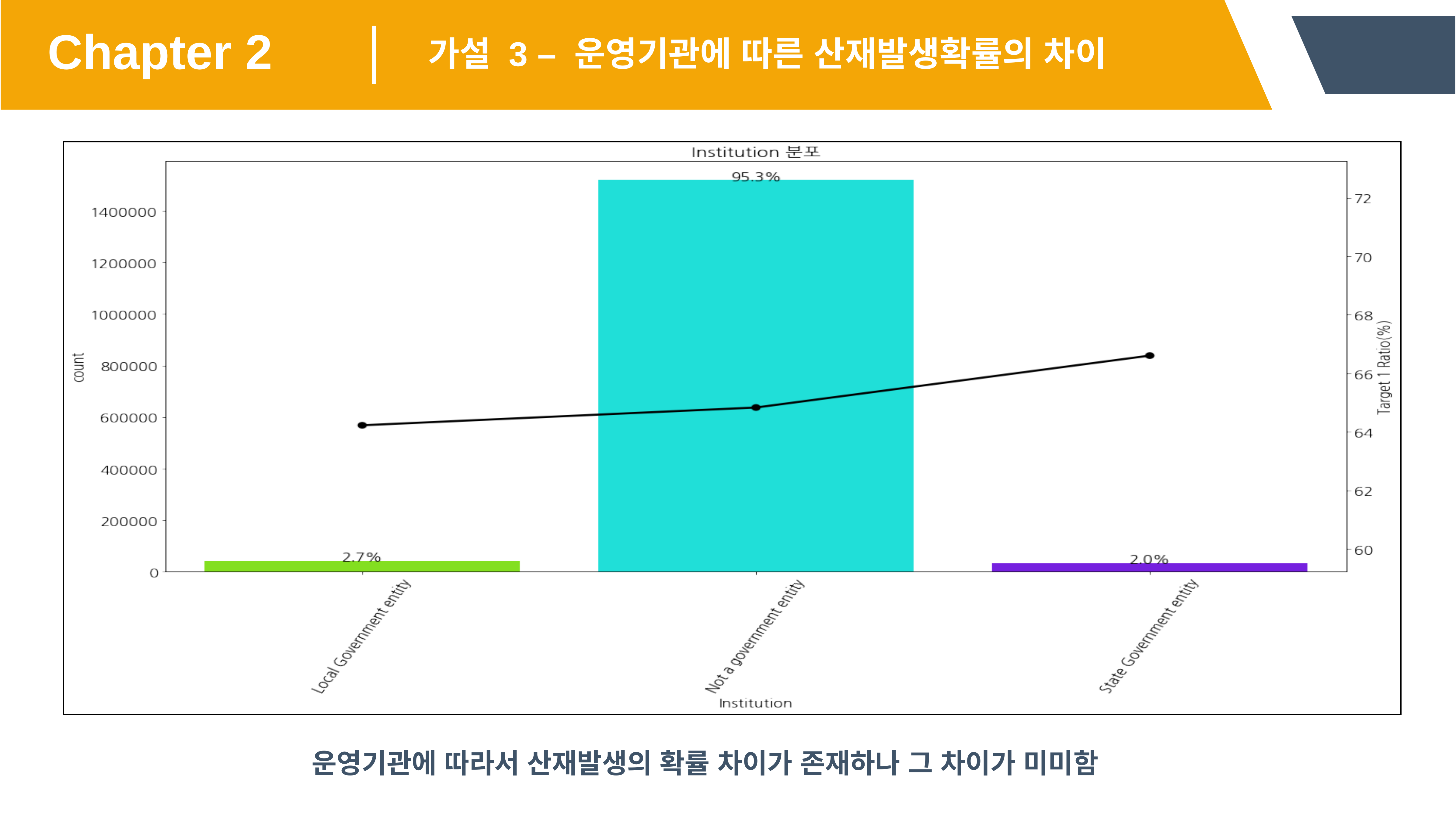

Chapter 2

가설 3 – 운영기관에 따른 산재발생확률의 차이

운영기관에 따라서 산재발생의 확률 차이가 존재하나 그 차이가 미미함